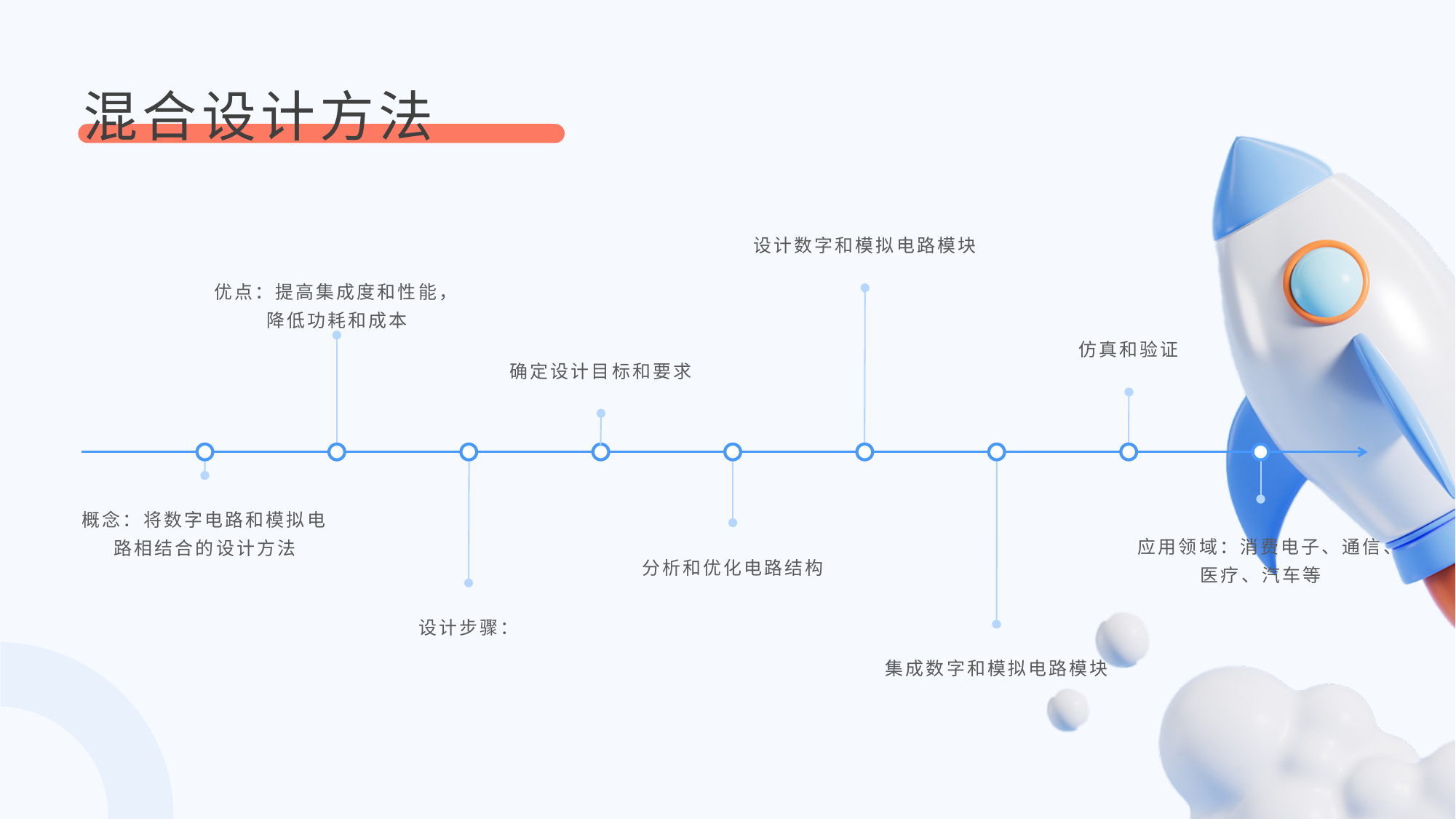

混合设计方法
设计数字和模拟电路模块
优点：提高集成度和性能，降低功耗和成本
仿真和验证
确定设计目标和要求

概念：将数字电路和模拟电路相结合的设计方法
应用领域：消费电子、通信、医疗、汽车等
分析和优化电路结构
设计步骤：
集成数字和模拟电路模块